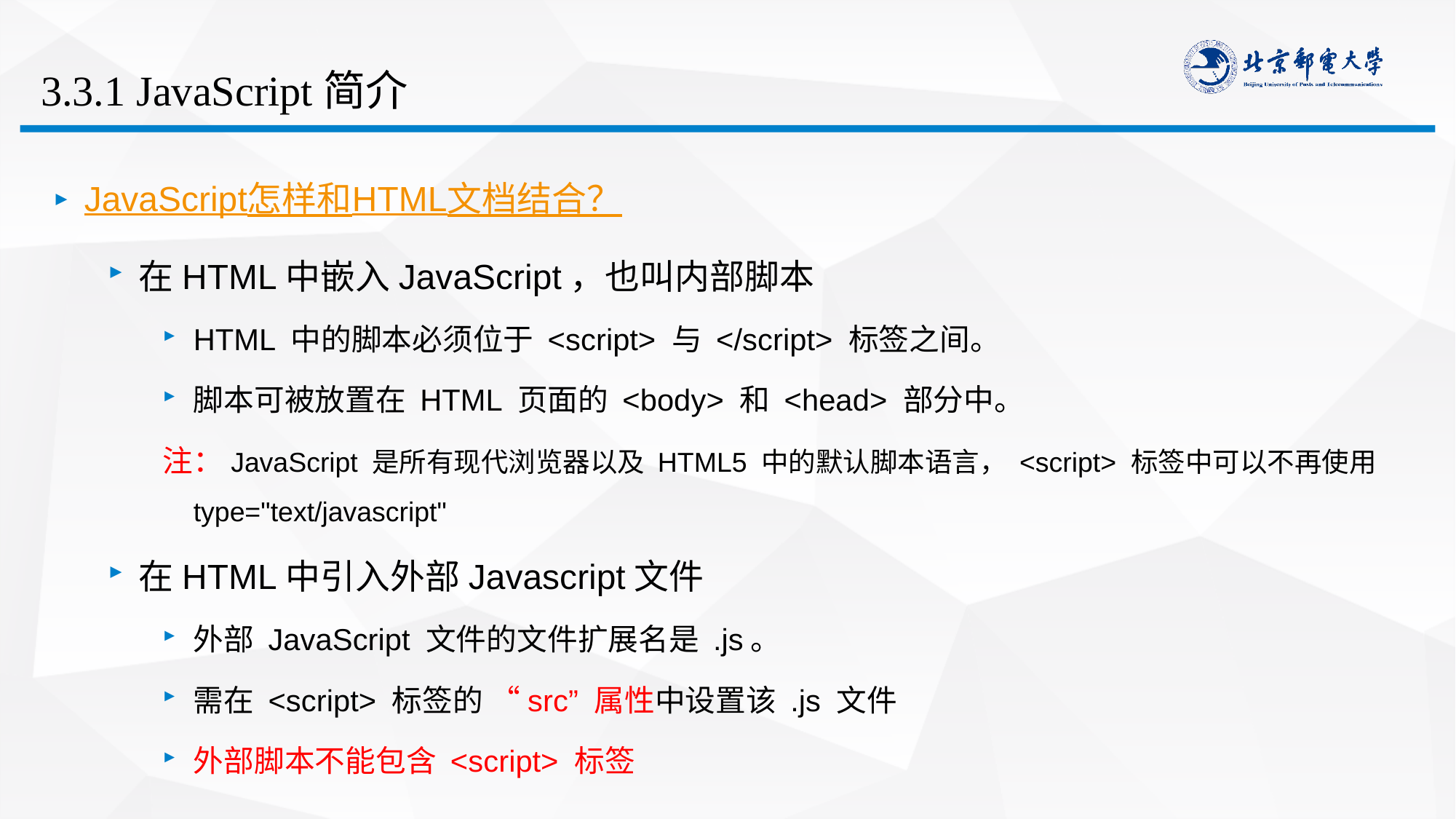

# 3.3.1 JavaScript简介
JavaScript怎样和HTML文档结合？
在HTML中嵌入JavaScript，也叫内部脚本
HTML 中的脚本必须位于 <script> 与 </script> 标签之间。
脚本可被放置在 HTML 页面的 <body> 和 <head> 部分中。
注：JavaScript 是所有现代浏览器以及 HTML5 中的默认脚本语言， <script> 标签中可以不再使用 type="text/javascript"
在HTML中引入外部Javascript文件
外部 JavaScript 文件的文件扩展名是 .js。
需在 <script> 标签的 “src” 属性中设置该 .js 文件
外部脚本不能包含 <script> 标签